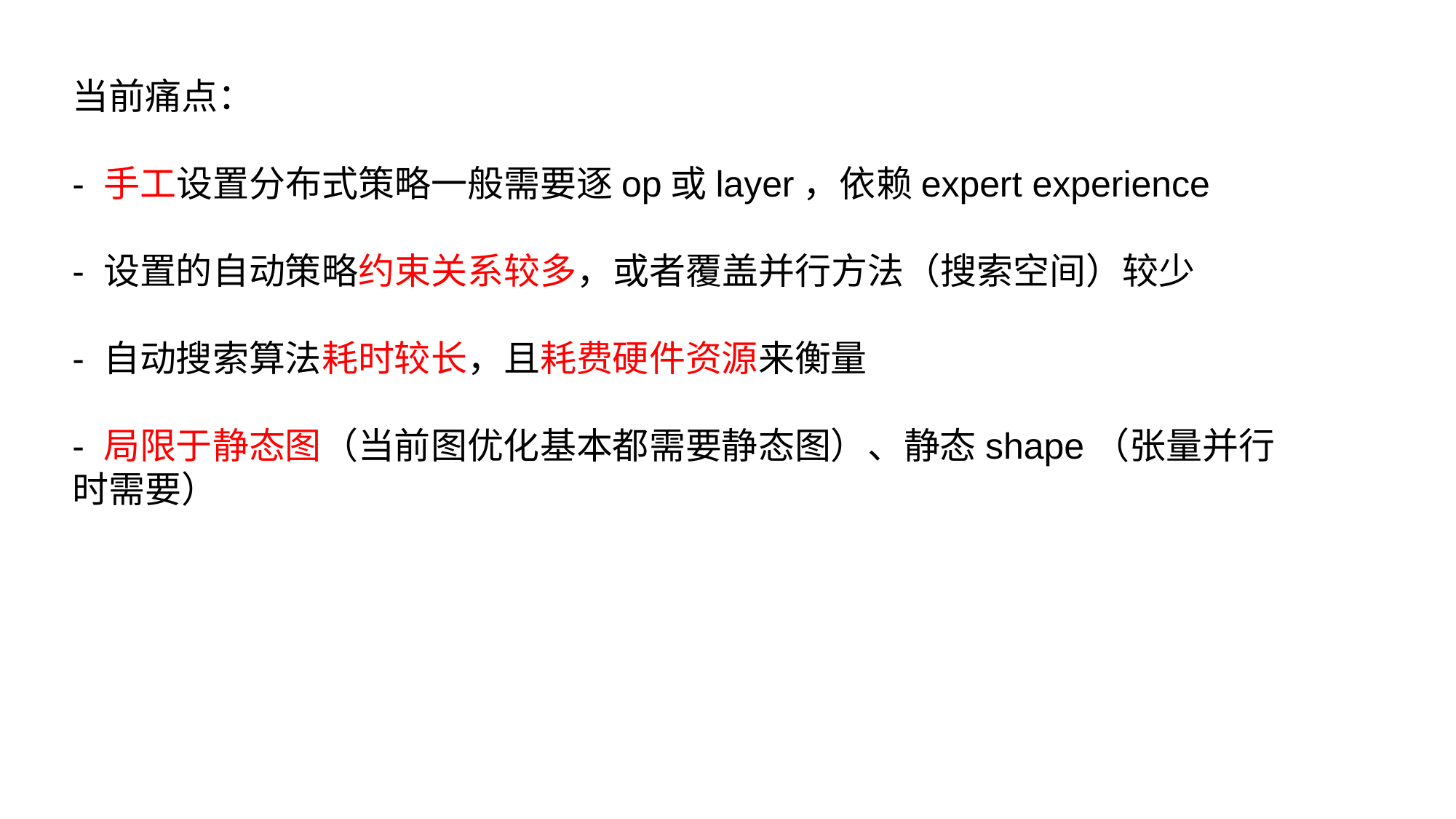

当前痛点：

- 手工设置分布式策略一般需要逐op或layer，依赖expert experience

- 设置的自动策略约束关系较多，或者覆盖并行方法（搜索空间）较少

- 自动搜索算法耗时较长，且耗费硬件资源来衡量

- 局限于静态图（当前图优化基本都需要静态图）、静态shape（张量并行时需要）